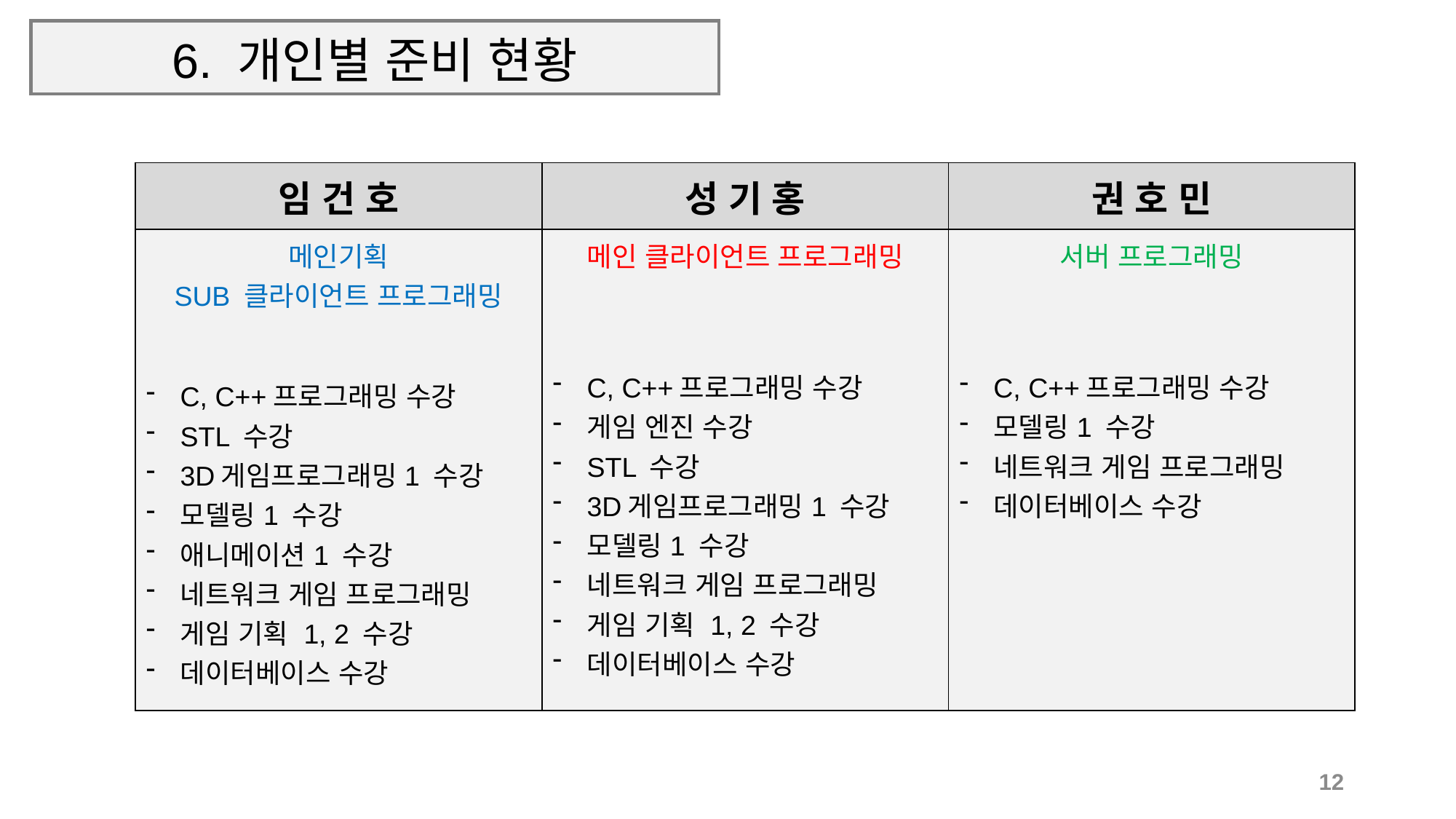

# 6. 개인별 준비 현황
| 임 건 호 | 성 기 홍 | 권 호 민 |
| --- | --- | --- |
| 메인기획 SUB 클라이언트 프로그래밍 C, C++프로그래밍 수강 STL 수강 3D게임프로그래밍1 수강 모델링1 수강 애니메이션1 수강 네트워크 게임 프로그래밍 게임 기획 1, 2 수강 데이터베이스 수강 | 메인 클라이언트 프로그래밍 C, C++프로그래밍 수강 게임 엔진 수강 STL 수강 3D게임프로그래밍1 수강 모델링1 수강 네트워크 게임 프로그래밍 게임 기획 1, 2 수강 데이터베이스 수강 | 서버 프로그래밍 C, C++프로그래밍 수강 모델링1 수강 네트워크 게임 프로그래밍 데이터베이스 수강 |
12